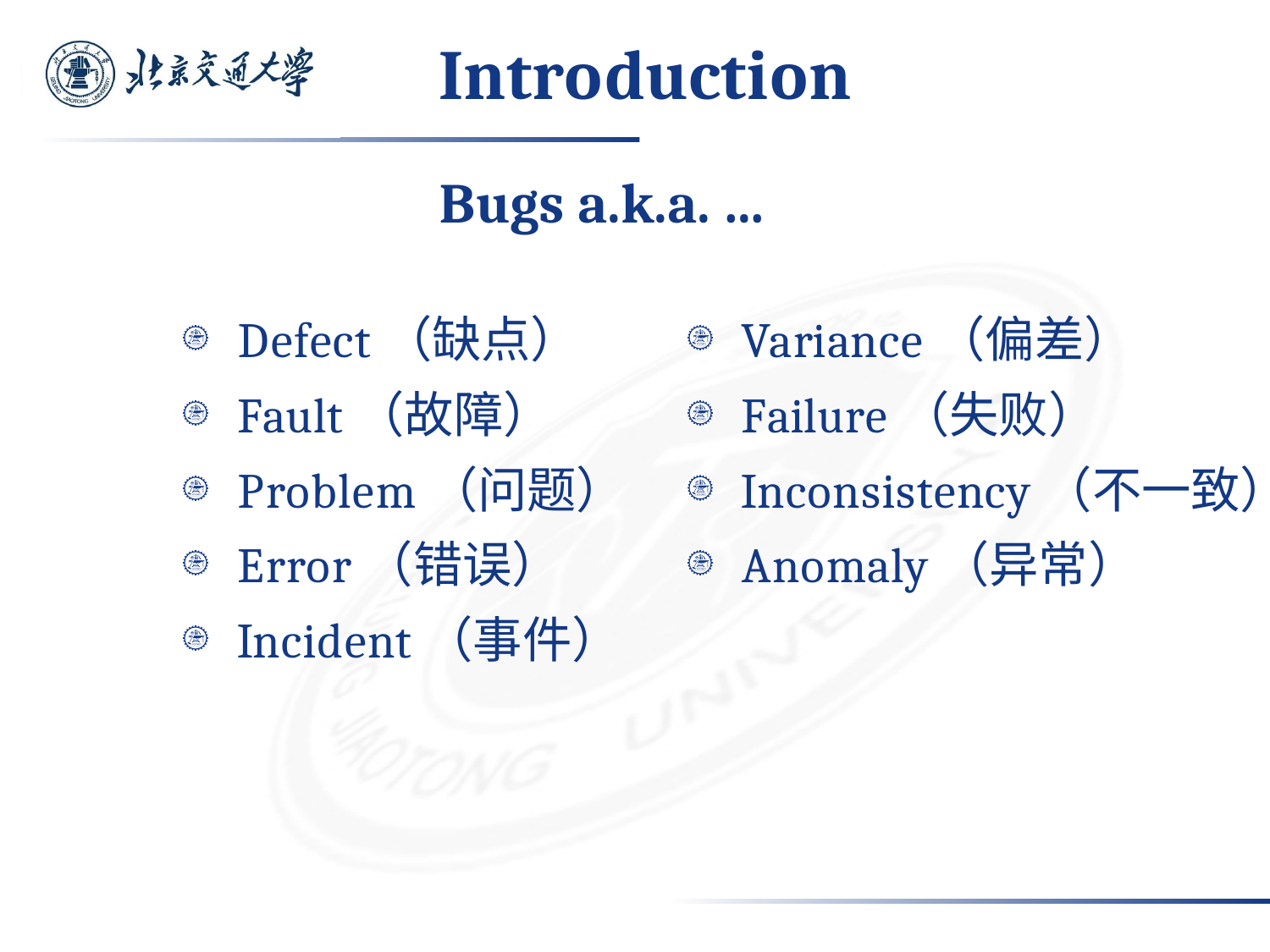

# Introduction
Bugs a.k.a. …
Defect（缺点）
Fault（故障）
Problem（问题）
Error（错误）
Incident（事件）

Variance（偏差）
Failure（失败）
Inconsistency（不一致）
Anomaly（异常）